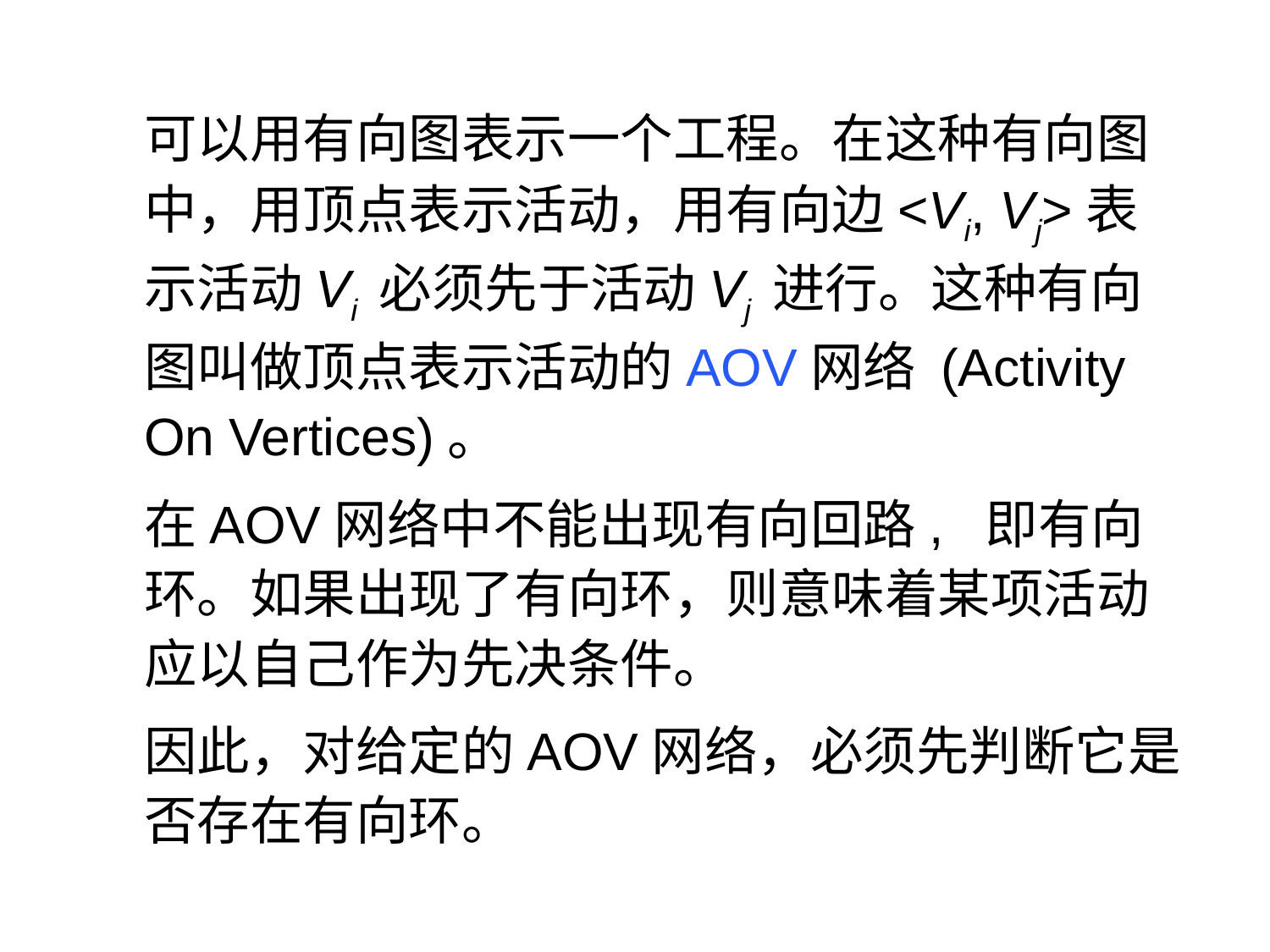

可以用有向图表示一个工程。在这种有向图中，用顶点表示活动，用有向边<Vi, Vj>表示活动Vi 必须先于活动Vj 进行。这种有向图叫做顶点表示活动的AOV网络 (Activity  On Vertices)。
在AOV网络中不能出现有向回路,  即有向环。如果出现了有向环，则意味着某项活动应以自己作为先决条件。
因此，对给定的AOV网络，必须先判断它是否存在有向环。